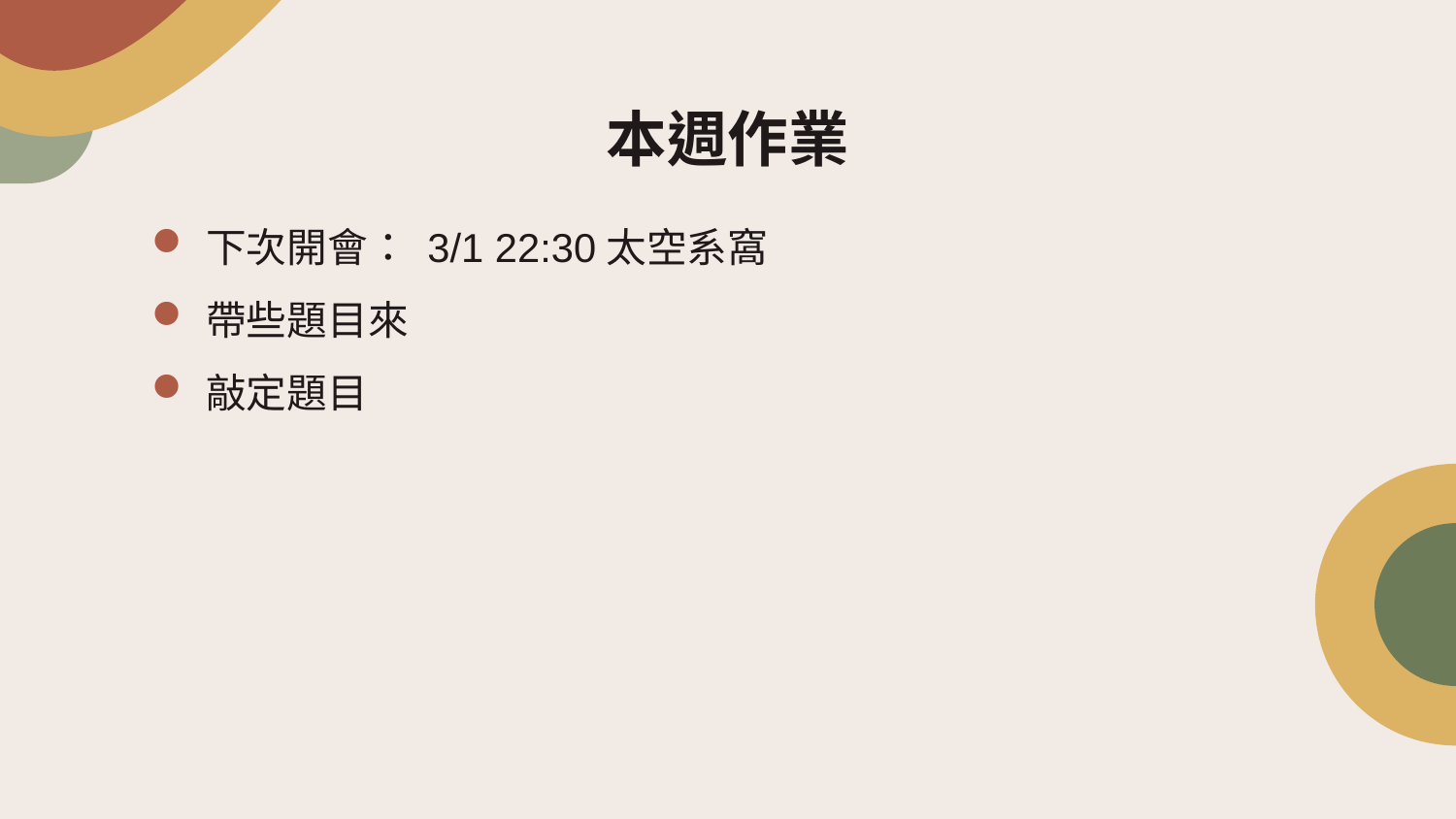

# 本週作業
下次開會： 3/1 22:30太空系窩
帶些題目來
敲定題目